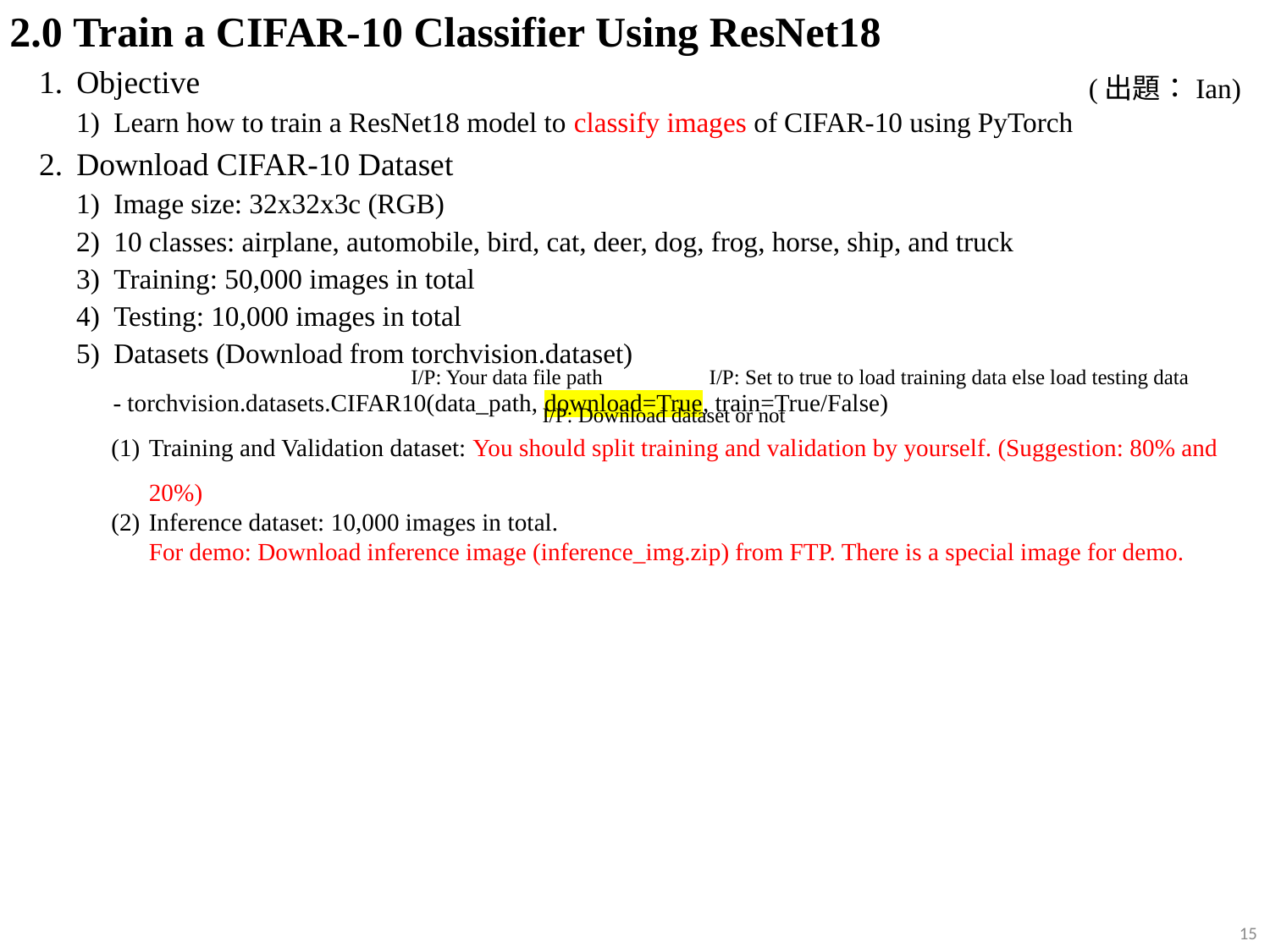

Objective
Learn how to train a ResNet18 model to classify images of CIFAR-10 using PyTorch
Download CIFAR-10 Dataset
Image size: 32x32x3c (RGB)
10 classes: airplane, automobile, bird, cat, deer, dog, frog, horse, ship, and truck
Training: 50,000 images in total
Testing: 10,000 images in total
Datasets (Download from torchvision.dataset)
- torchvision.datasets.CIFAR10(data_path, download=True, train=True/False)
Training and Validation dataset: You should split training and validation by yourself. (Suggestion: 80% and 20%)
Inference dataset: 10,000 images in total.
For demo: Download inference image (inference_img.zip) from FTP. There is a special image for demo.

2.0 Train a CIFAR-10 Classifier Using ResNet18
(出題：Ian)
I/P: Set to true to load training data else load testing data
I/P: Your data file path
I/P: Download dataset or not
15